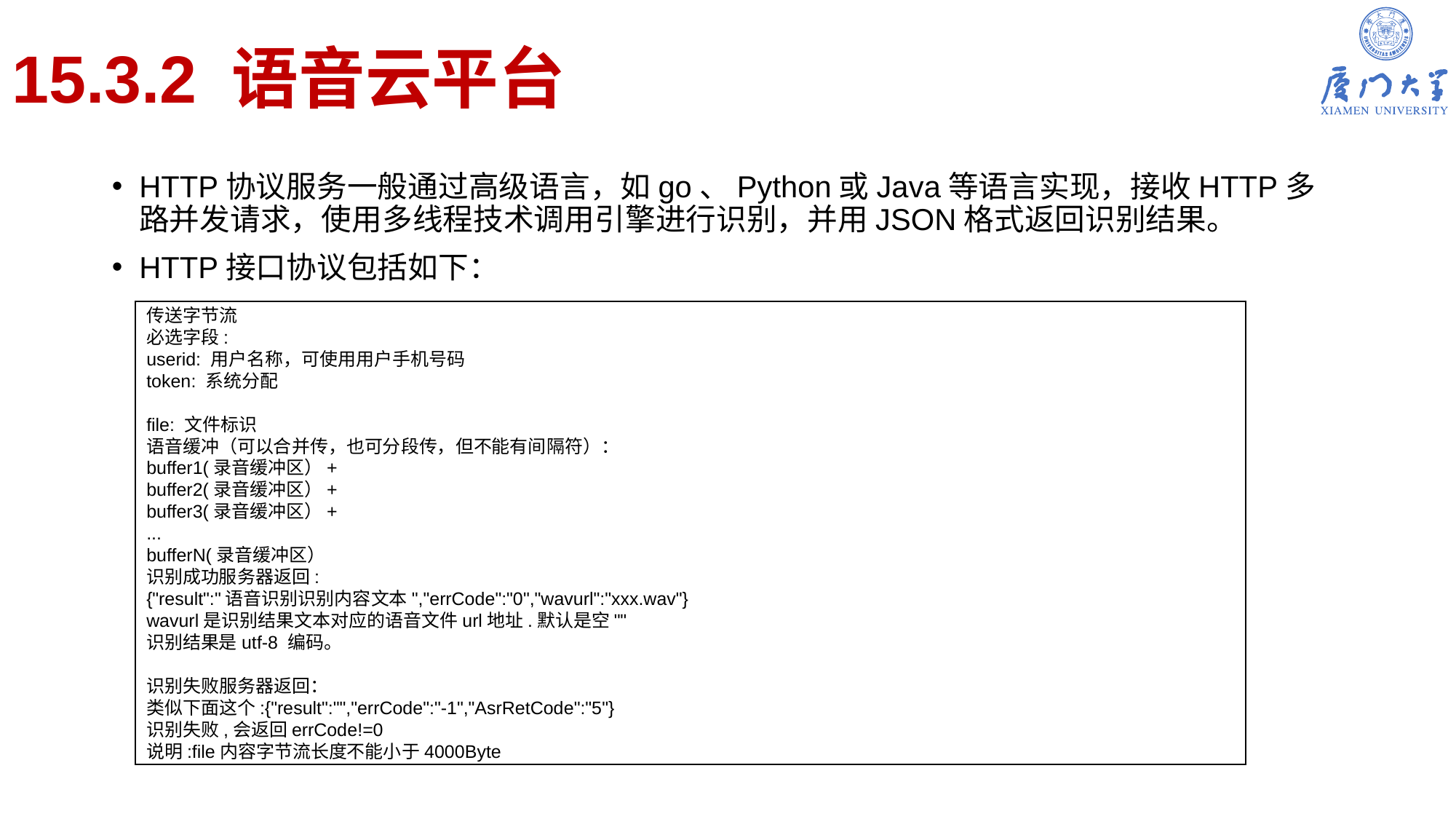

# 15.3.2 语音云平台
HTTP协议服务一般通过高级语言，如go、Python或Java等语言实现，接收HTTP多路并发请求，使用多线程技术调用引擎进行识别，并用JSON格式返回识别结果。
HTTP接口协议包括如下：
传送字节流
必选字段:
userid: 用户名称，可使用用户手机号码
token: 系统分配

file: 文件标识
语音缓冲（可以合并传，也可分段传，但不能有间隔符）：
buffer1(录音缓冲区）+
buffer2(录音缓冲区）+
buffer3(录音缓冲区）+
...
bufferN(录音缓冲区）
识别成功服务器返回:
{"result":"语音识别识别内容文本","errCode":"0","wavurl":"xxx.wav"}
wavurl是识别结果文本对应的语音文件url地址.默认是空""
识别结果是utf-8 编码。

识别失败服务器返回：
类似下面这个:{"result":"","errCode":"-1","AsrRetCode":"5"}
识别失败,会返回errCode!=0
说明:file内容字节流长度不能小于4000Byte